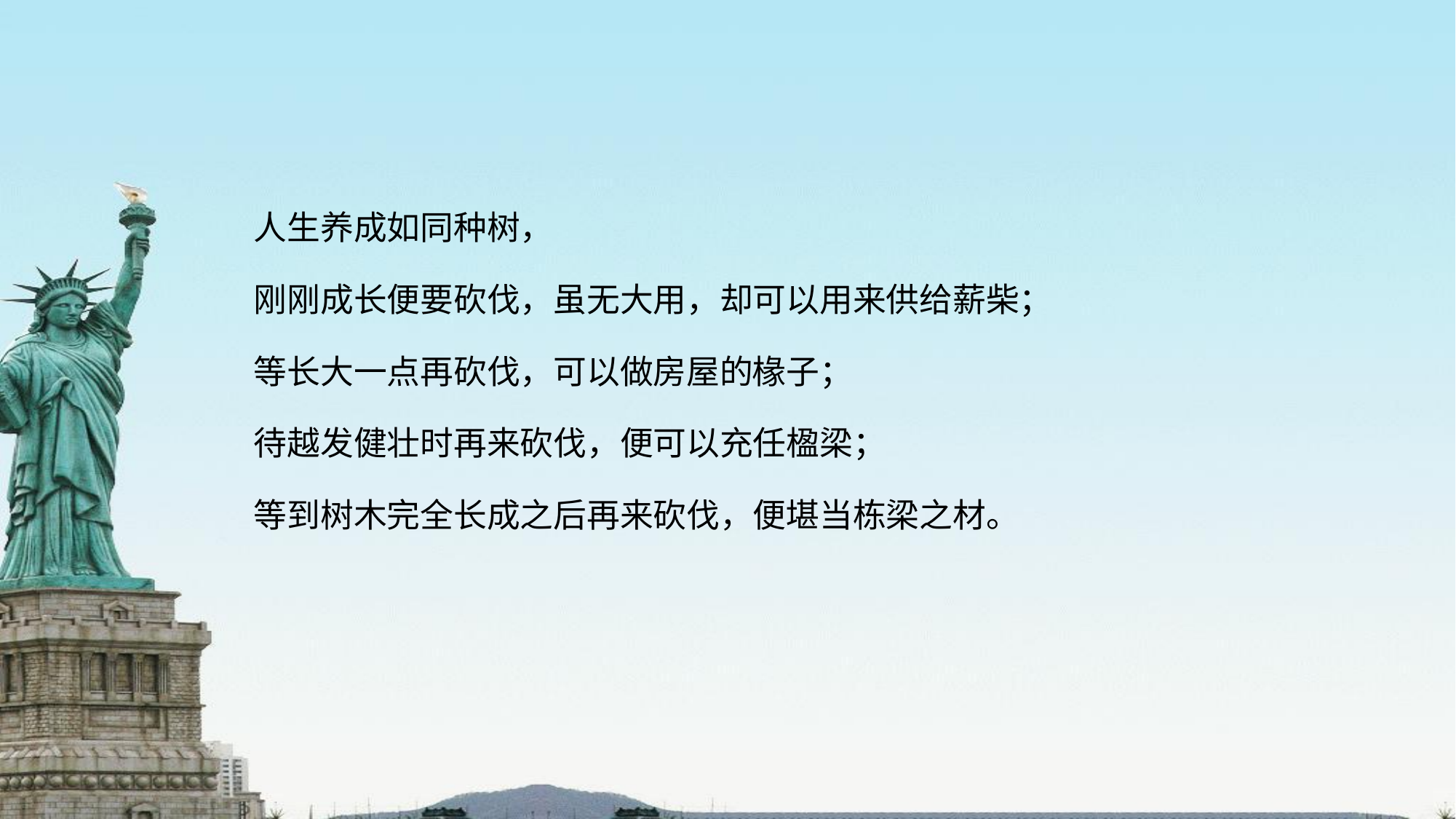

# 人生养成如同种树， 刚刚成长便要砍伐，虽无大用，却可以用来供给薪柴； 等长大一点再砍伐，可以做房屋的椽子； 待越发健壮时再来砍伐，便可以充任楹梁； 等到树木完全长成之后再来砍伐，便堪当栋梁之材。